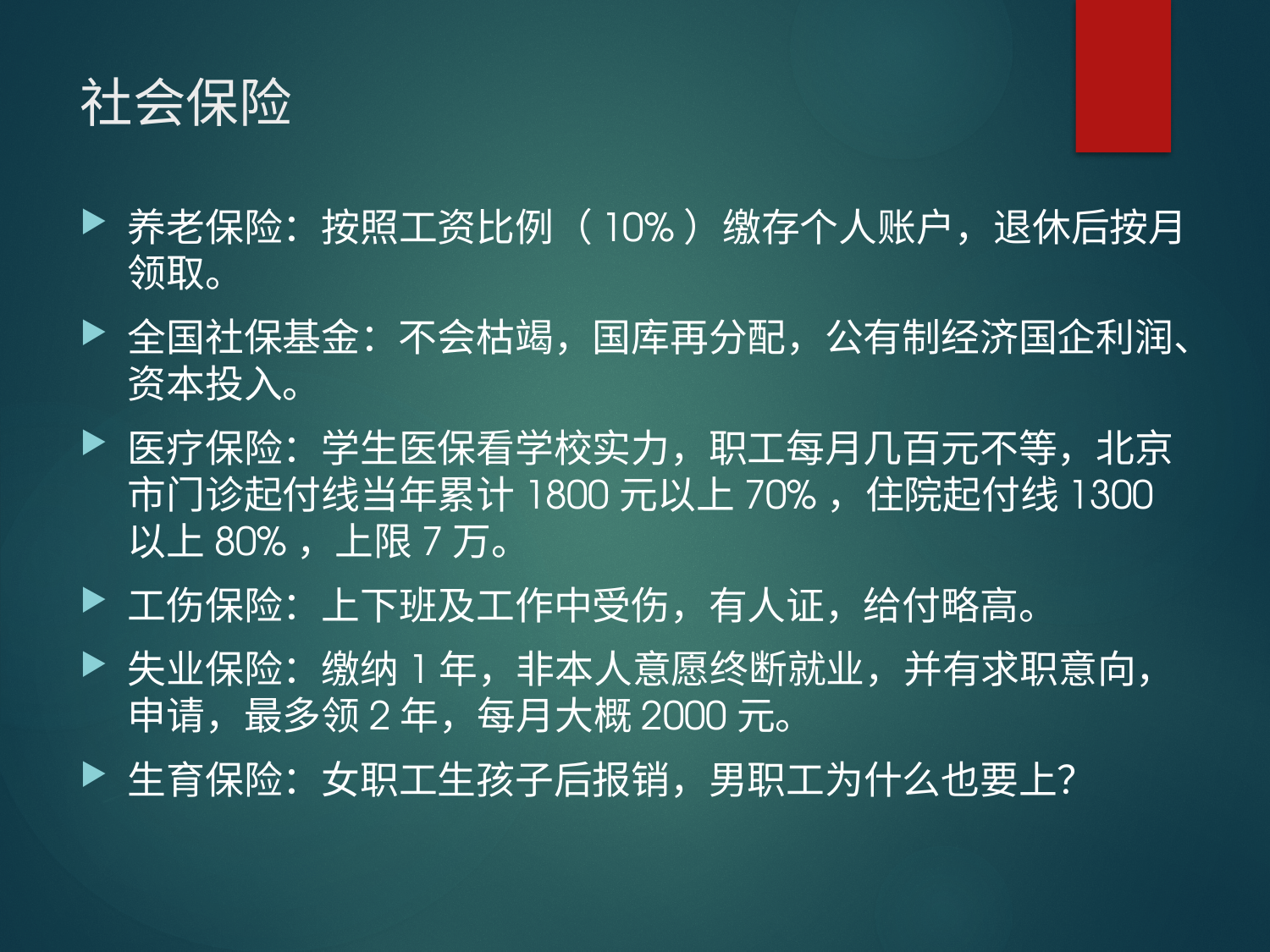

# 社会保险
养老保险：按照工资比例（10%）缴存个人账户，退休后按月领取。
全国社保基金：不会枯竭，国库再分配，公有制经济国企利润、资本投入。
医疗保险：学生医保看学校实力，职工每月几百元不等，北京市门诊起付线当年累计1800元以上70%，住院起付线1300以上80%，上限7万。
工伤保险：上下班及工作中受伤，有人证，给付略高。
失业保险：缴纳1年，非本人意愿终断就业，并有求职意向，申请，最多领2年，每月大概2000元。
生育保险：女职工生孩子后报销，男职工为什么也要上？